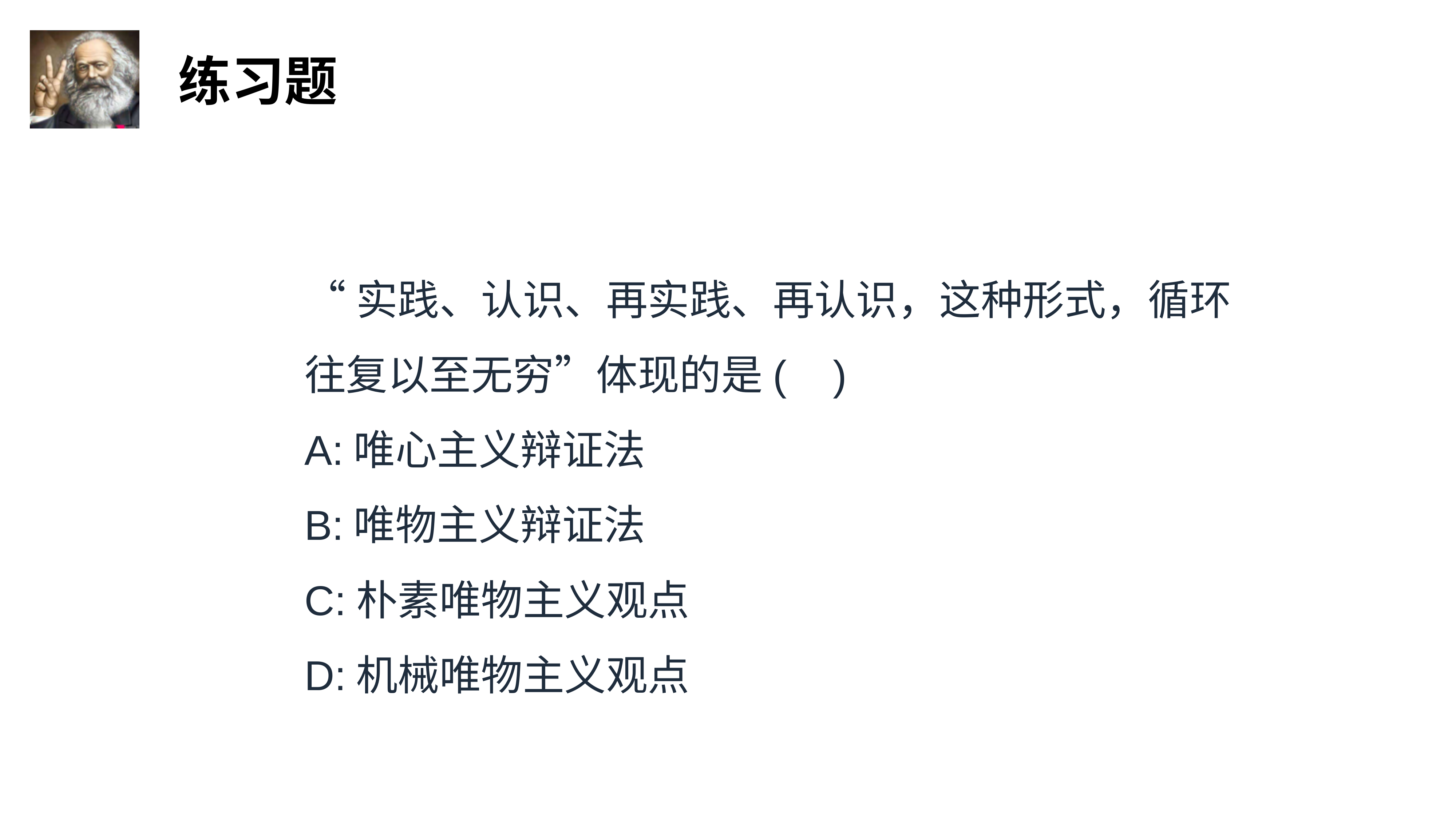

“实践、认识、再实践、再认识，这种形式，循环往复以至无穷”体现的是(    )
A:唯心主义辩证法
B:唯物主义辩证法
C:朴素唯物主义观点
D:机械唯物主义观点